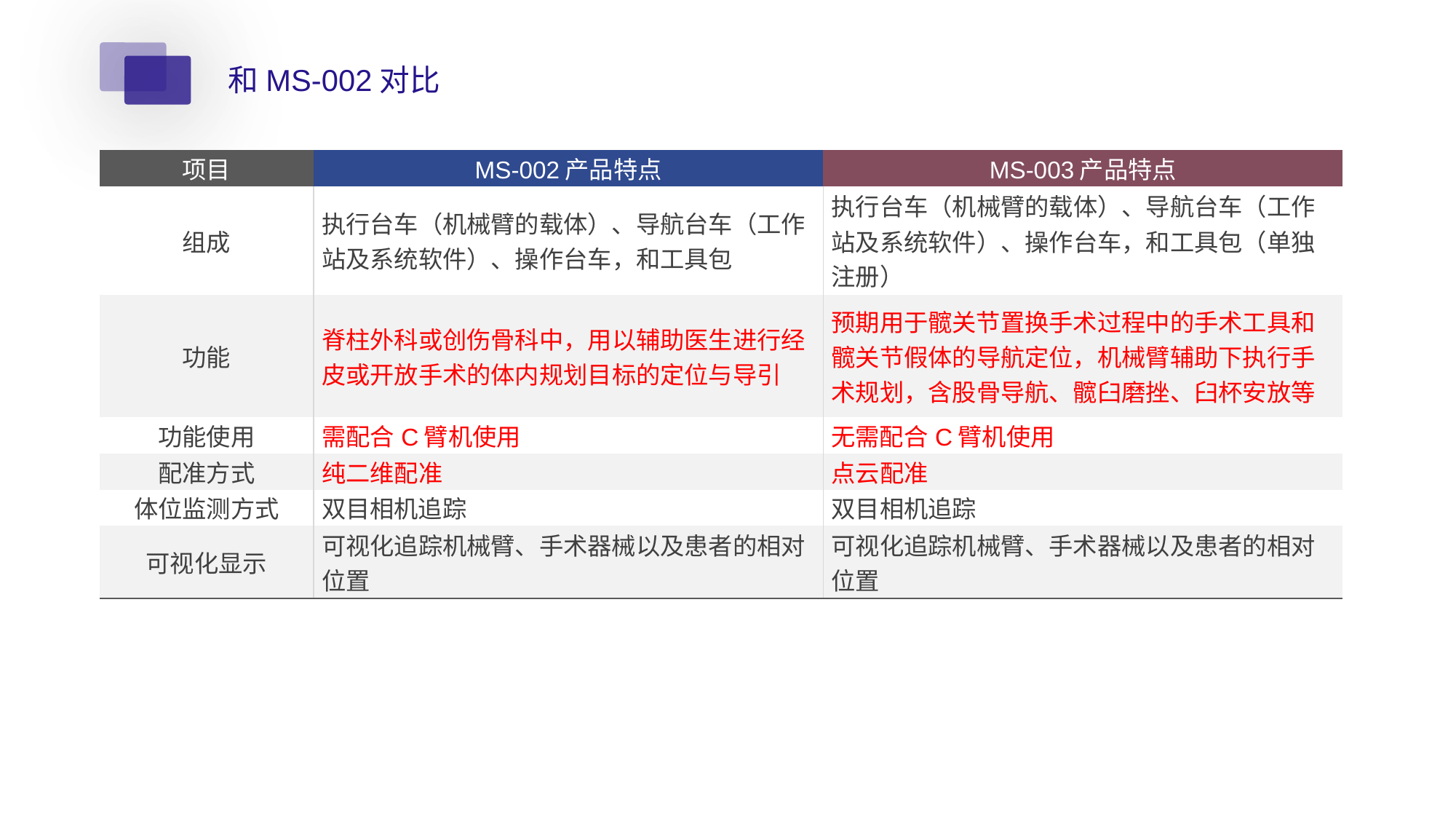

和MS-002对比
| 项目 | MS-002产品特点 | MS-003产品特点 |
| --- | --- | --- |
| 组成 | 执行台车（机械臂的载体）、导航台车（工作站及系统软件）、操作台车，和工具包 | 执行台车（机械臂的载体）、导航台车（工作站及系统软件）、操作台车，和工具包（单独注册） |
| 功能 | 脊柱外科或创伤骨科中，用以辅助医生进行经皮或开放手术的体内规划目标的定位与导引 | 预期用于髋关节置换手术过程中的手术工具和髋关节假体的导航定位，机械臂辅助下执行手术规划，含股骨导航、髋臼磨挫、臼杯安放等 |
| 功能使用 | 需配合C臂机使用 | 无需配合C臂机使用 |
| 配准方式 | 纯二维配准 | 点云配准 |
| 体位监测方式 | 双目相机追踪 | 双目相机追踪 |
| 可视化显示 | 可视化追踪机械臂、手术器械以及患者的相对位置 | 可视化追踪机械臂、手术器械以及患者的相对位置 |